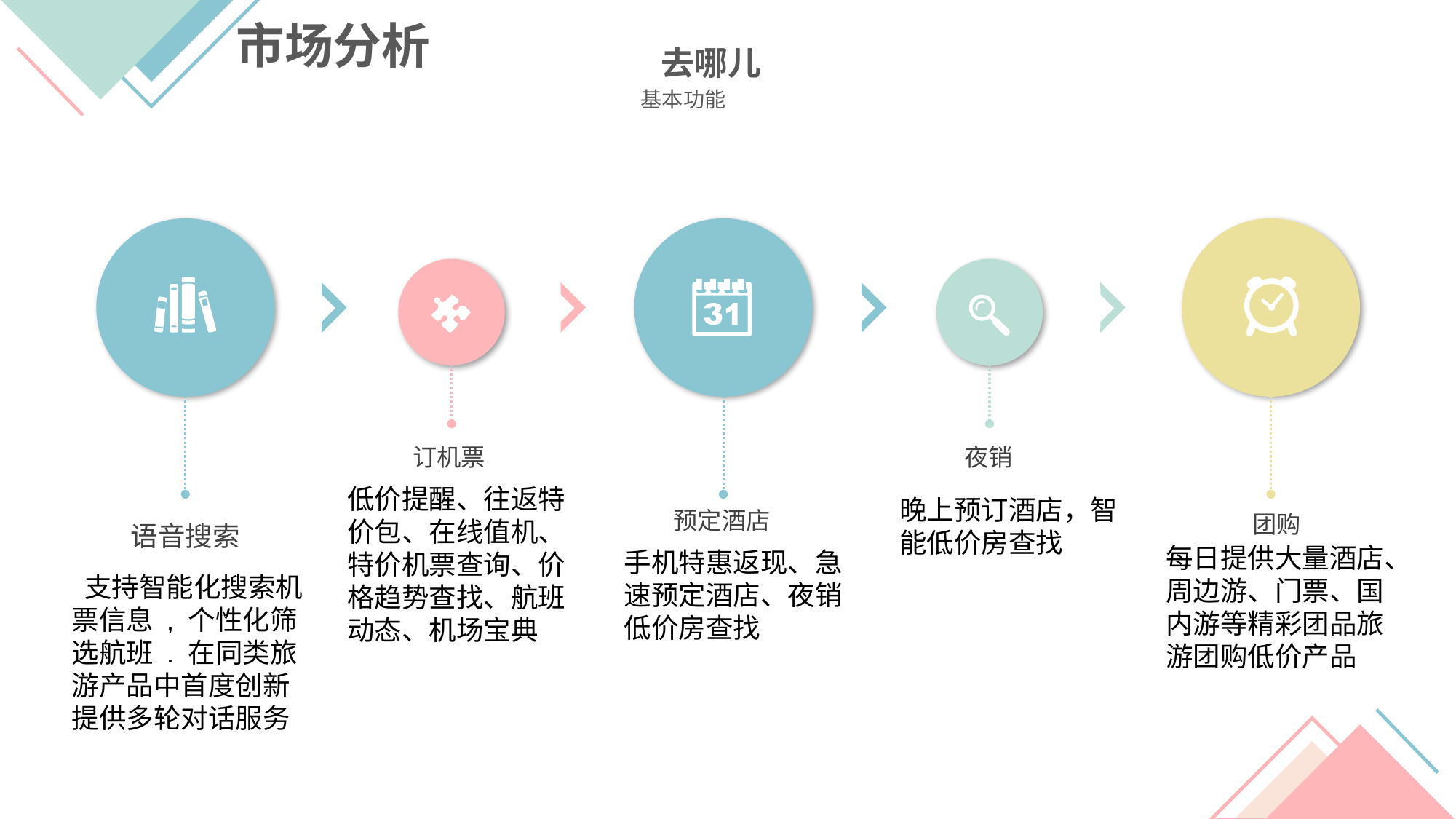

市场分析
去哪儿
基本功能

订机票
夜销

低价提醒、往返特价包、在线值机、特价机票查询、价格趋势查找、航班动态、机场宝典
晚上预订酒店，智能低价房查找
预定酒店
团购

语音搜索
每日提供大量酒店、周边游、门票、国内游等精彩团品旅游团购低价产品
手机特惠返现、急速预定酒店、夜销低价房查找
 支持智能化搜索机票信息 , 个性化筛选航班 . 在同类旅游产品中首度创新提供多轮对话服务